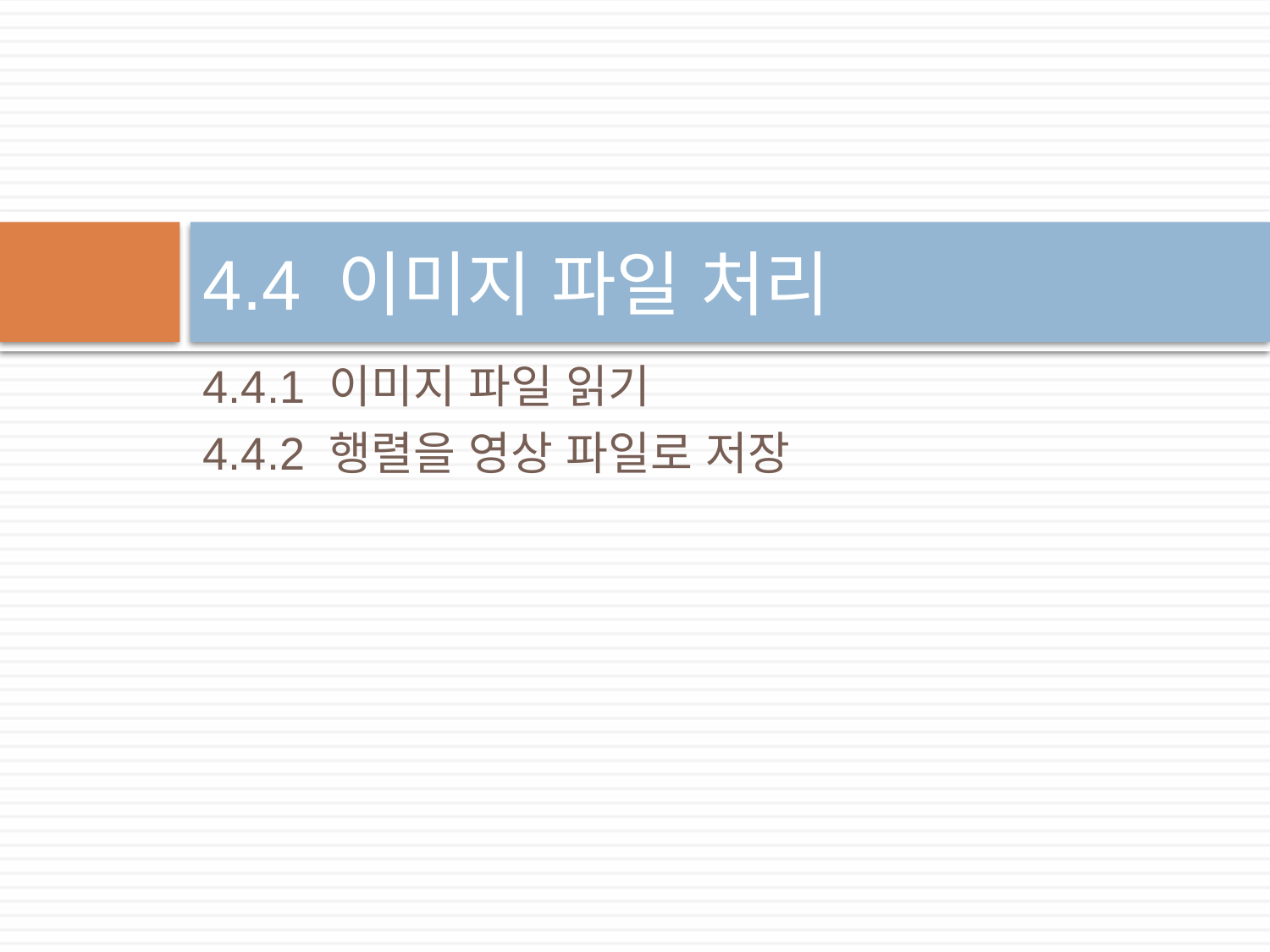

# 4.4 이미지 파일 처리
4.4.1 이미지 파일 읽기
4.4.2 행렬을 영상 파일로 저장